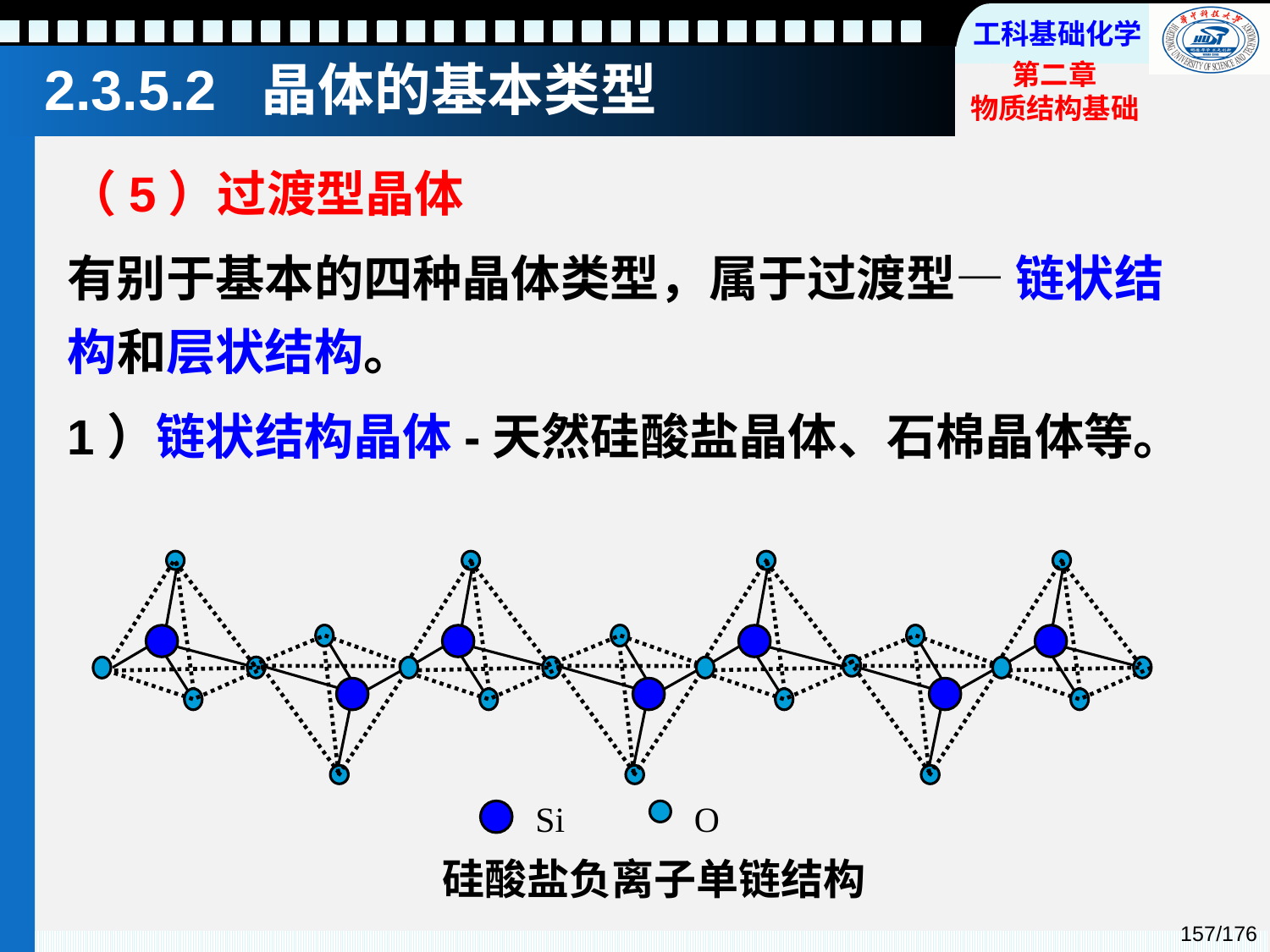

# 2.3.5.2  晶体的基本类型
（5）过渡型晶体
有别于基本的四种晶体类型，属于过渡型— 链状结构和层状结构。
1）链状结构晶体-天然硅酸盐晶体、石棉晶体等。

Si
O

硅酸盐负离子单链结构